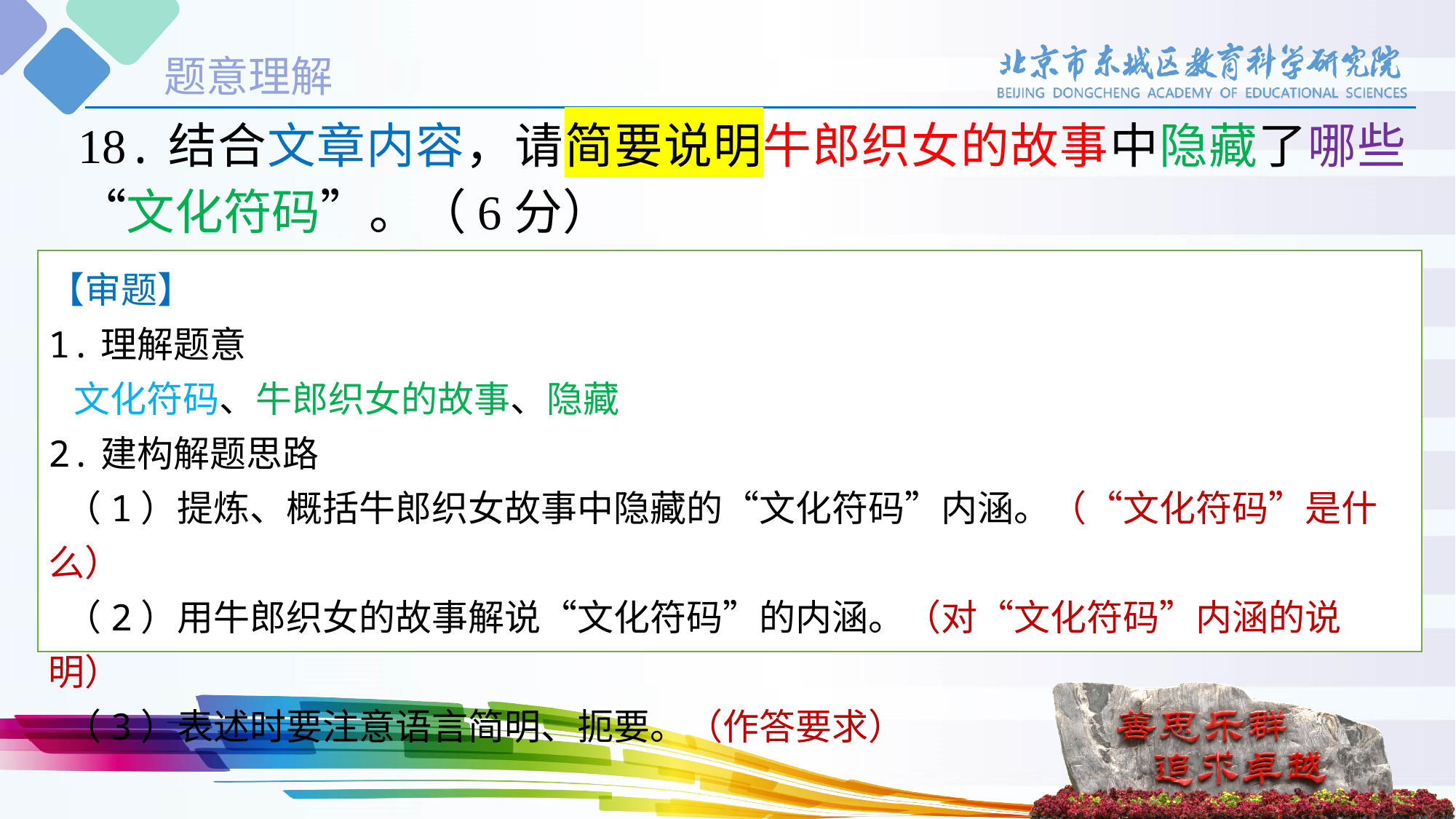

题意理解
18.结合文章内容，请简要说明牛郎织女的故事中隐藏了哪些“文化符码”。（6分）
【审题】
1.理解题意
  文化符码、牛郎织女的故事、隐藏
2.建构解题思路
 （1）提炼、概括牛郎织女故事中隐藏的“文化符码”内涵。（“文化符码”是什么）
 （2）用牛郎织女的故事解说“文化符码”的内涵。（对“文化符码”内涵的说明）
 （3）表述时要注意语言简明、扼要。（作答要求）